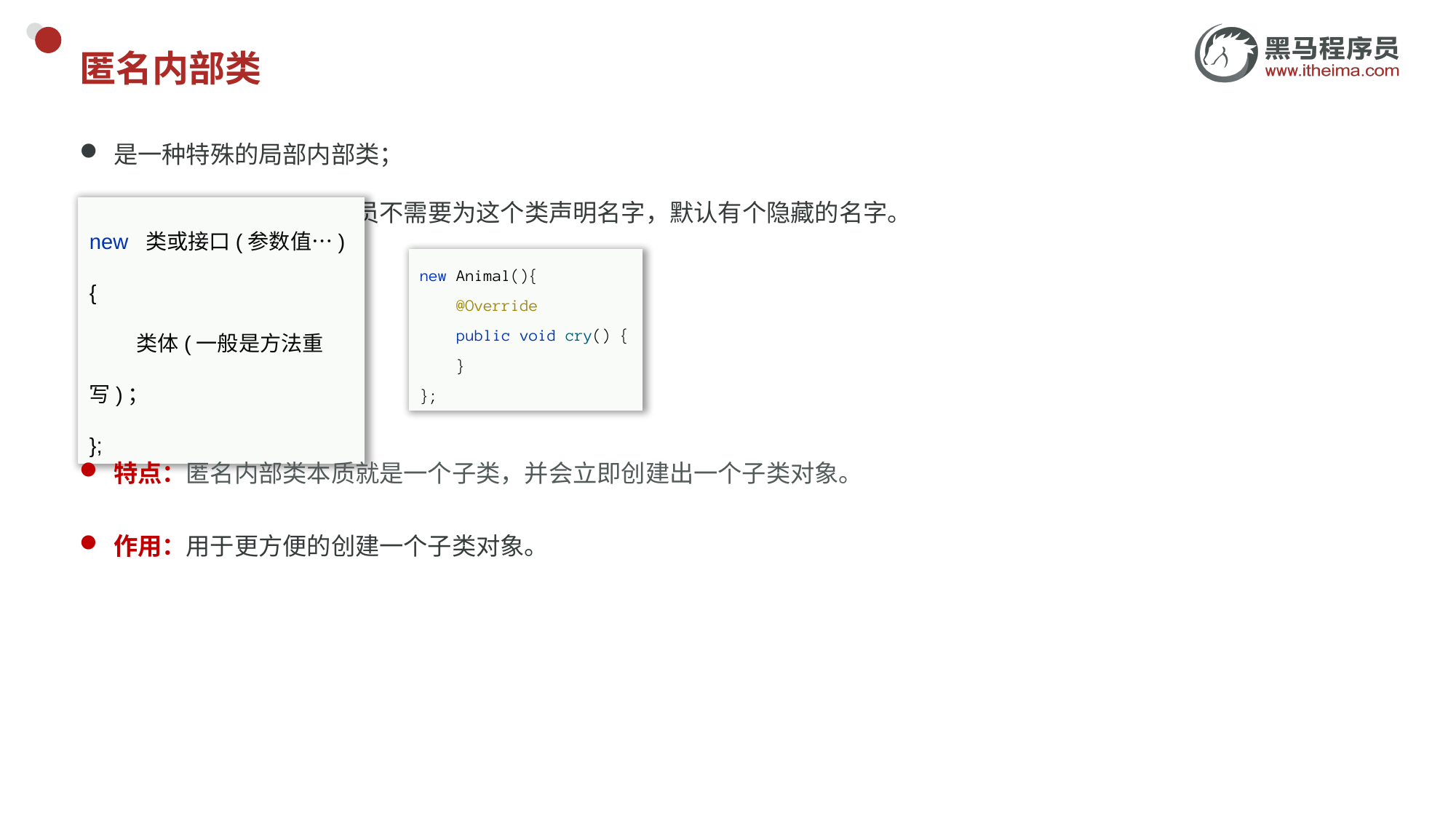

# 匿名内部类
是一种特殊的局部内部类；
所谓匿名：指的是程序员不需要为这个类声明名字，默认有个隐藏的名字。
new Animal(){
    @Override
    public void cry() {
    }
};
new  类或接口(参数值…) {
       类体(一般是方法重写)；
};
特点：匿名内部类本质就是一个子类，并会立即创建出一个子类对象。
作用：用于更方便的创建一个子类对象。